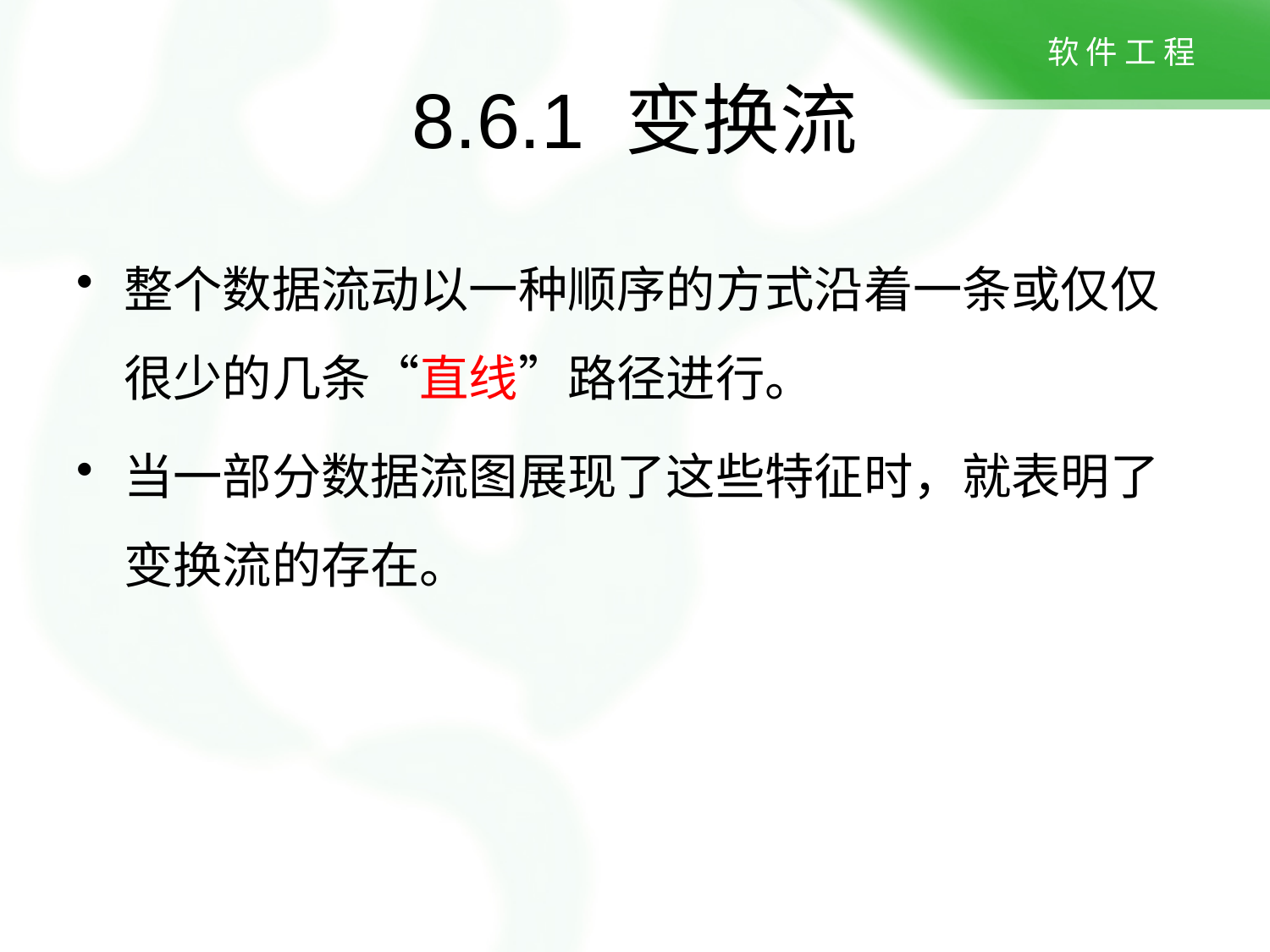

8.6.1 变换流
整个数据流动以一种顺序的方式沿着一条或仅仅很少的几条“直线”路径进行。
当一部分数据流图展现了这些特征时，就表明了变换流的存在。